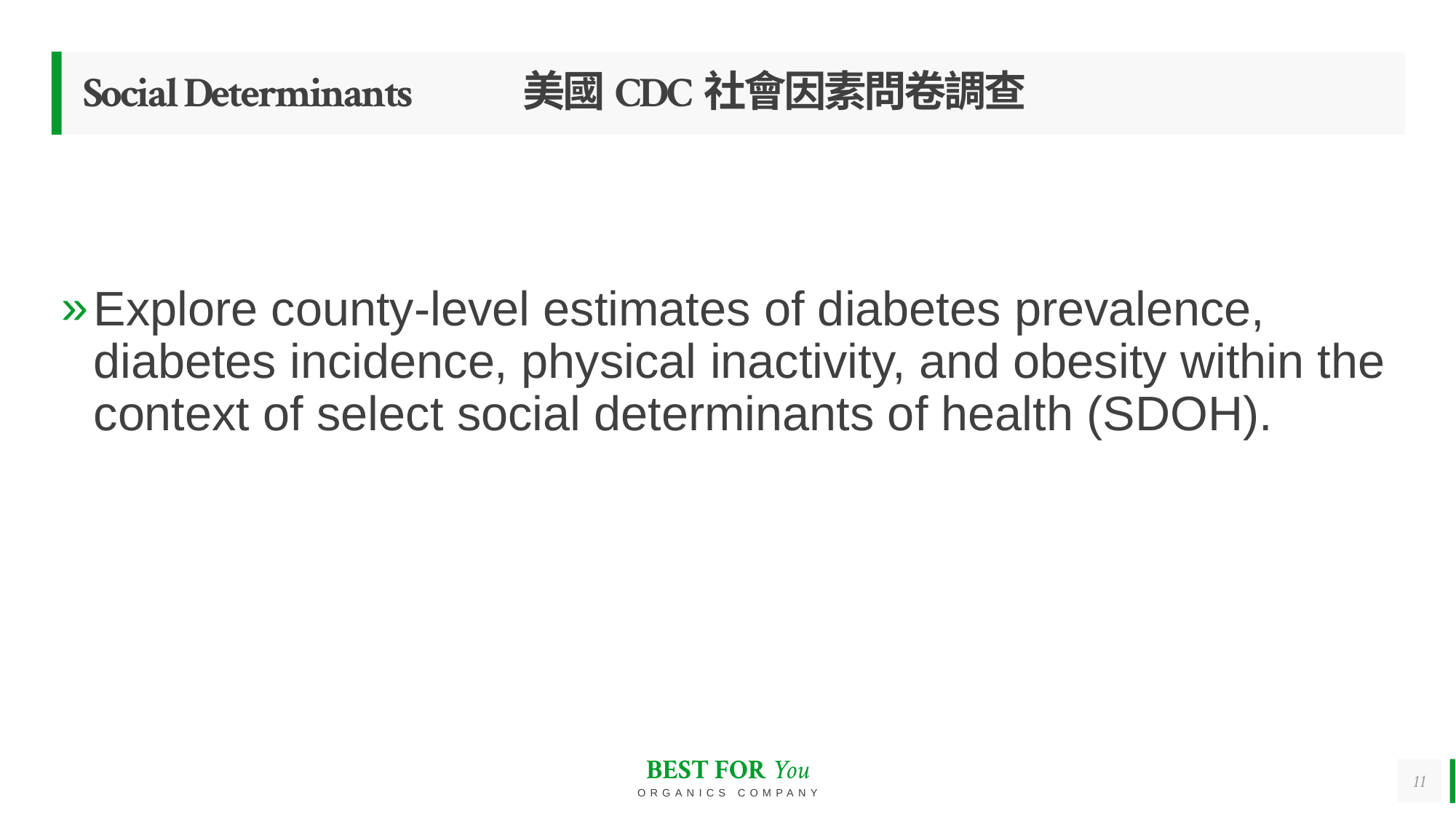

# Social Determinants               美國CDC社會因素問卷調查
Explore county-level estimates of diabetes prevalence, diabetes incidence, physical inactivity, and obesity within the context of select social determinants of health (SDOH).
11